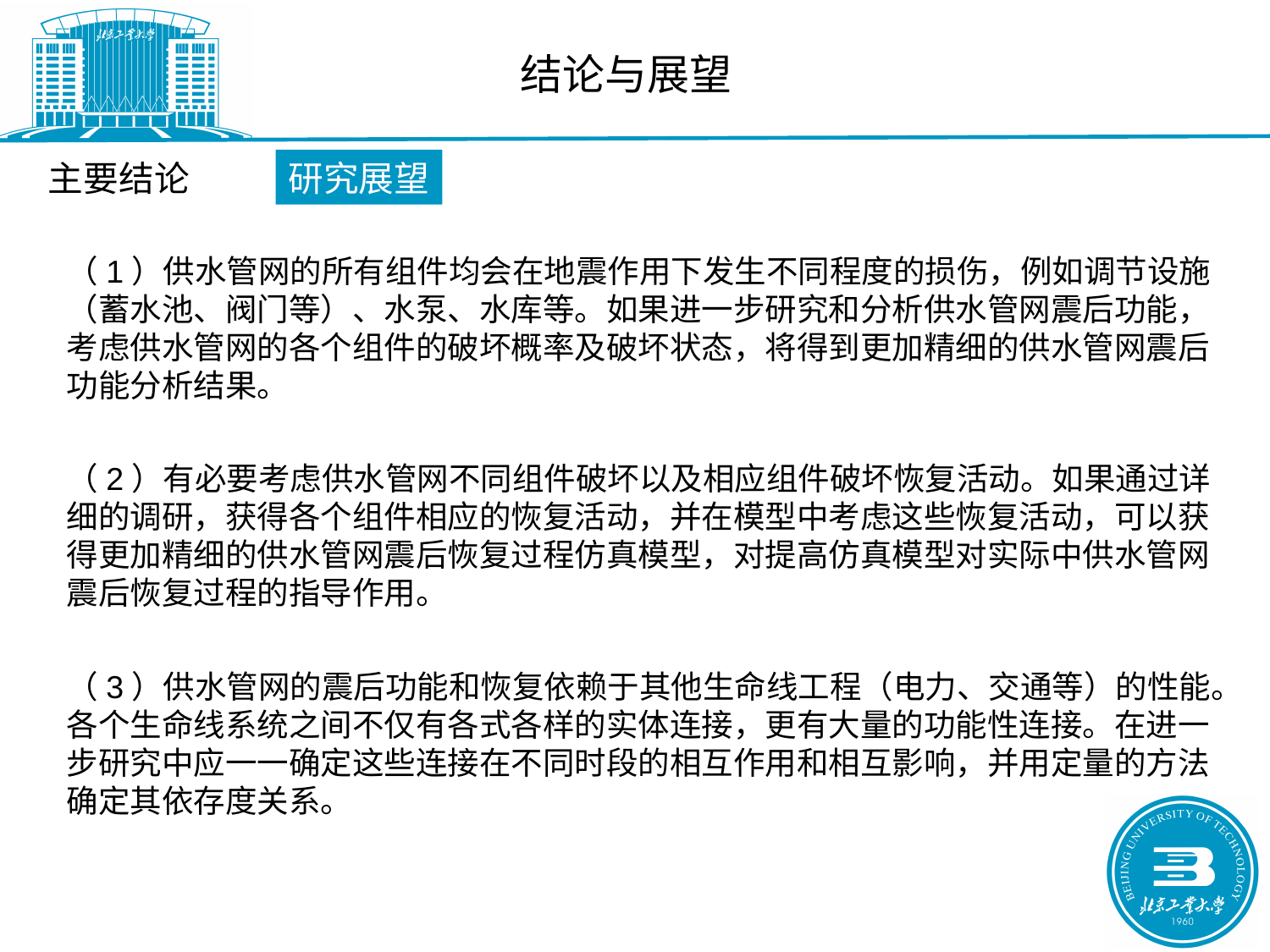

结论与展望
主要结论
研究展望
（1）供水管网的所有组件均会在地震作用下发生不同程度的损伤，例如调节设施（蓄水池、阀门等）、水泵、水库等。如果进一步研究和分析供水管网震后功能，考虑供水管网的各个组件的破坏概率及破坏状态，将得到更加精细的供水管网震后功能分析结果。
（2）有必要考虑供水管网不同组件破坏以及相应组件破坏恢复活动。如果通过详细的调研，获得各个组件相应的恢复活动，并在模型中考虑这些恢复活动，可以获得更加精细的供水管网震后恢复过程仿真模型，对提高仿真模型对实际中供水管网震后恢复过程的指导作用。
（3）供水管网的震后功能和恢复依赖于其他生命线工程（电力、交通等）的性能。各个生命线系统之间不仅有各式各样的实体连接，更有大量的功能性连接。在进一步研究中应一一确定这些连接在不同时段的相互作用和相互影响，并用定量的方法确定其依存度关系。